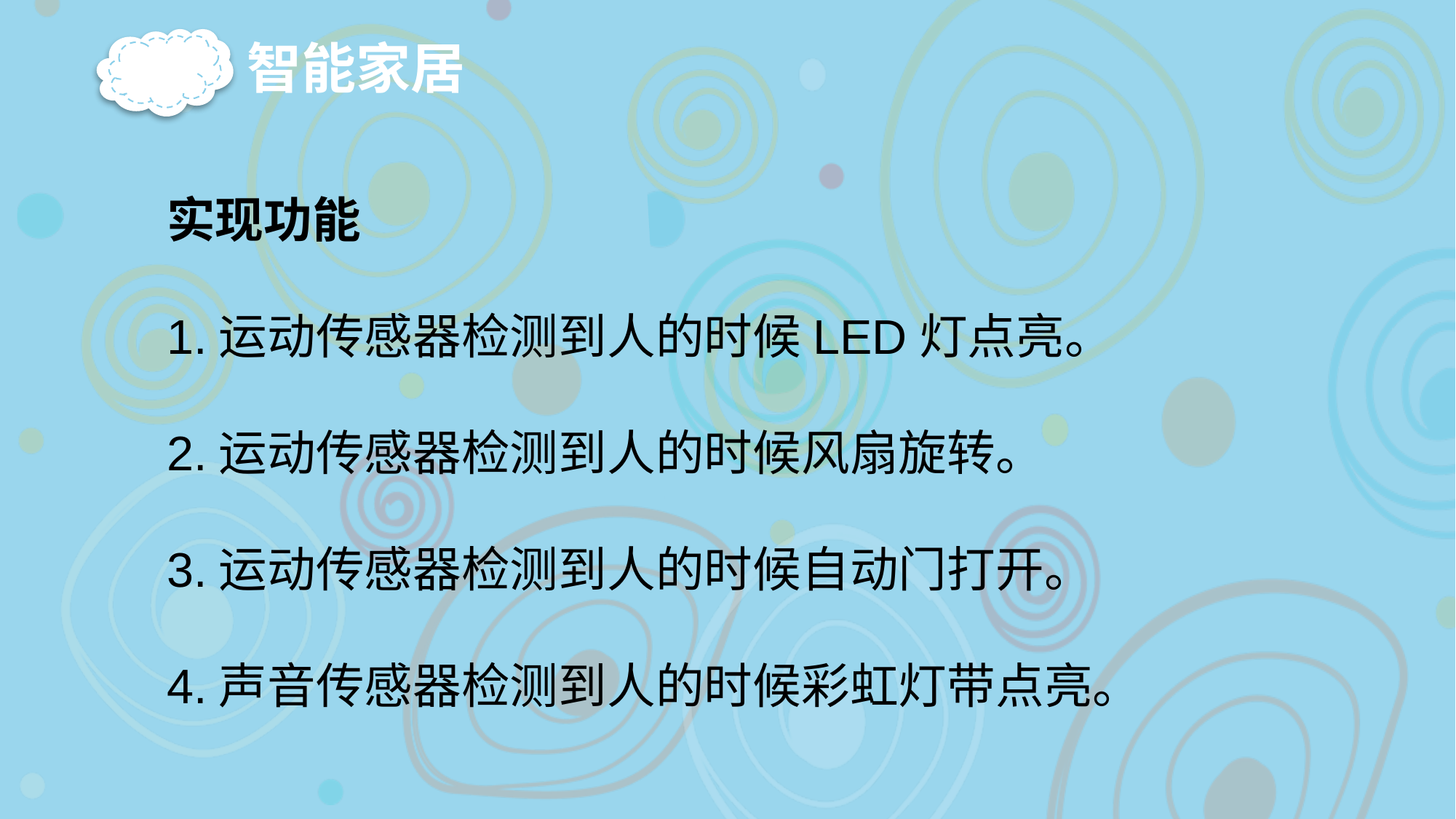

智能家居

实现功能
1.运动传感器检测到人的时候LED灯点亮。
2.运动传感器检测到人的时候风扇旋转。
3.运动传感器检测到人的时候自动门打开。
4.声音传感器检测到人的时候彩虹灯带点亮。